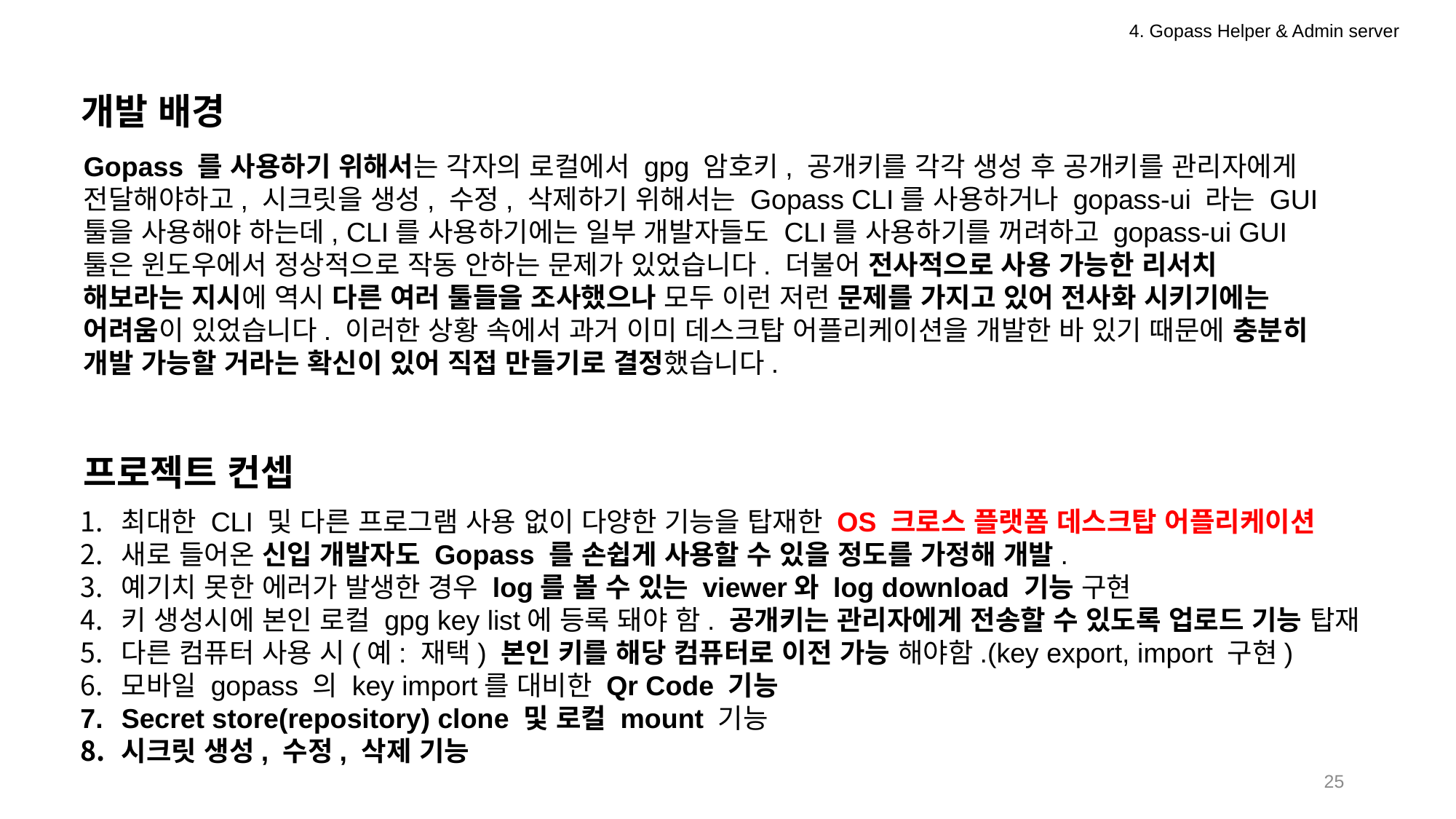

4. Gopass Helper & Admin server
개발 배경
Gopass 를 사용하기 위해서는 각자의 로컬에서 gpg 암호키, 공개키를 각각 생성 후 공개키를 관리자에게 전달해야하고, 시크릿을 생성, 수정, 삭제하기 위해서는 Gopass CLI를 사용하거나 gopass-ui 라는 GUI 툴을 사용해야 하는데, CLI를 사용하기에는 일부 개발자들도 CLI를 사용하기를 꺼려하고 gopass-ui GUI 툴은 윈도우에서 정상적으로 작동 안하는 문제가 있었습니다. 더불어 전사적으로 사용 가능한 리서치 해보라는 지시에 역시 다른 여러 툴들을 조사했으나 모두 이런 저런 문제를 가지고 있어 전사화 시키기에는 어려움이 있었습니다. 이러한 상황 속에서 과거 이미 데스크탑 어플리케이션을 개발한 바 있기 때문에 충분히 개발 가능할 거라는 확신이 있어 직접 만들기로 결정했습니다.
프로젝트 컨셉
최대한 CLI 및 다른 프로그램 사용 없이 다양한 기능을 탑재한 OS 크로스 플랫폼 데스크탑 어플리케이션
새로 들어온 신입 개발자도 Gopass 를 손쉽게 사용할 수 있을 정도를 가정해 개발.
예기치 못한 에러가 발생한 경우 log를 볼 수 있는 viewer와 log download 기능 구현
키 생성시에 본인 로컬 gpg key list에 등록 돼야 함. 공개키는 관리자에게 전송할 수 있도록 업로드 기능 탑재
다른 컴퓨터 사용 시(예: 재택) 본인 키를 해당 컴퓨터로 이전 가능 해야함.(key export, import 구현)
모바일 gopass 의 key import를 대비한 Qr Code 기능
Secret store(repository) clone 및 로컬 mount 기능
시크릿 생성, 수정, 삭제 기능
25